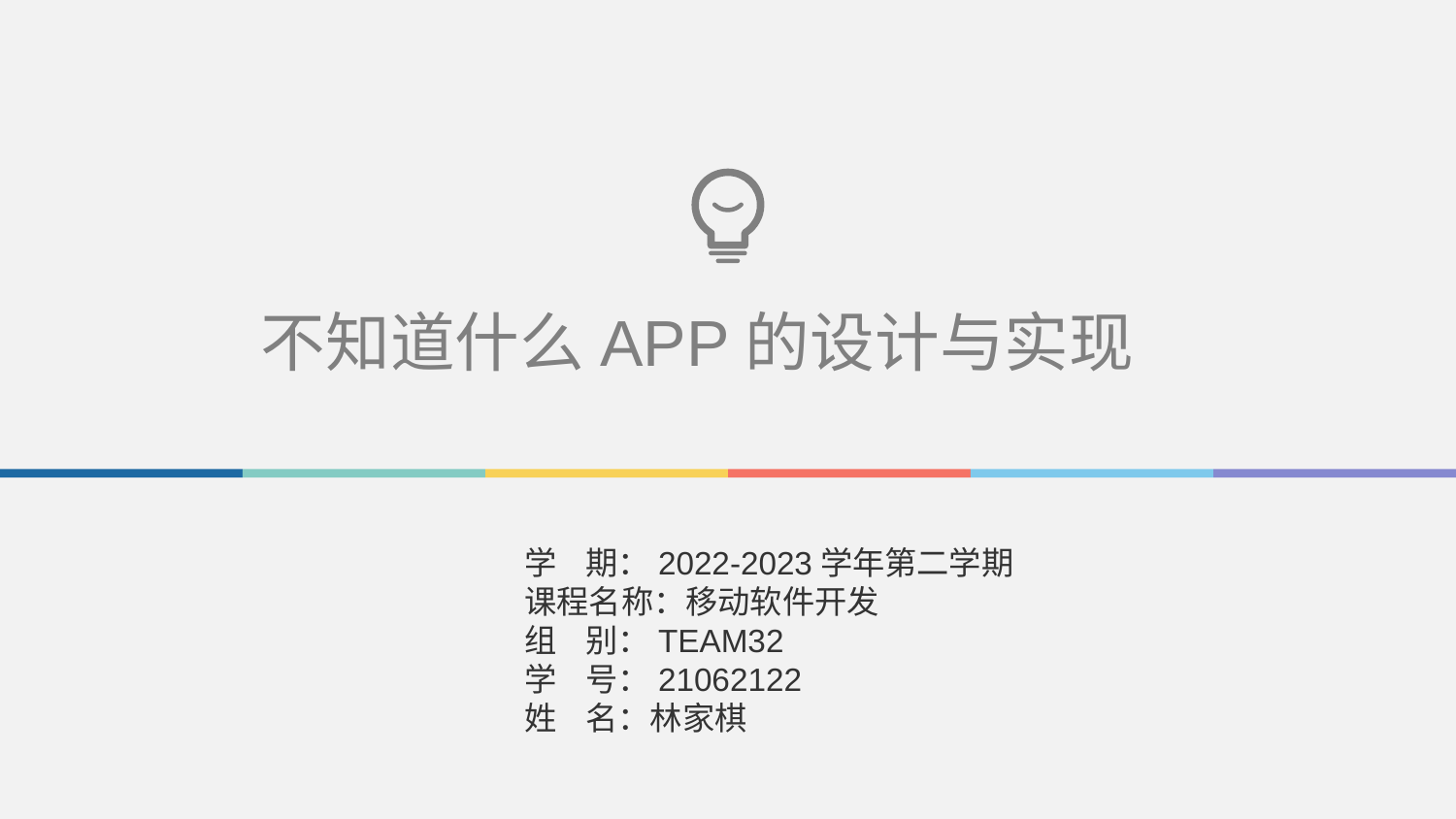

不知道什么APP的设计与实现

学    期：2022-2023学年第二学期
课程名称：移动软件开发
组    别：TEAM32
学    号：21062122
姓    名：林家棋